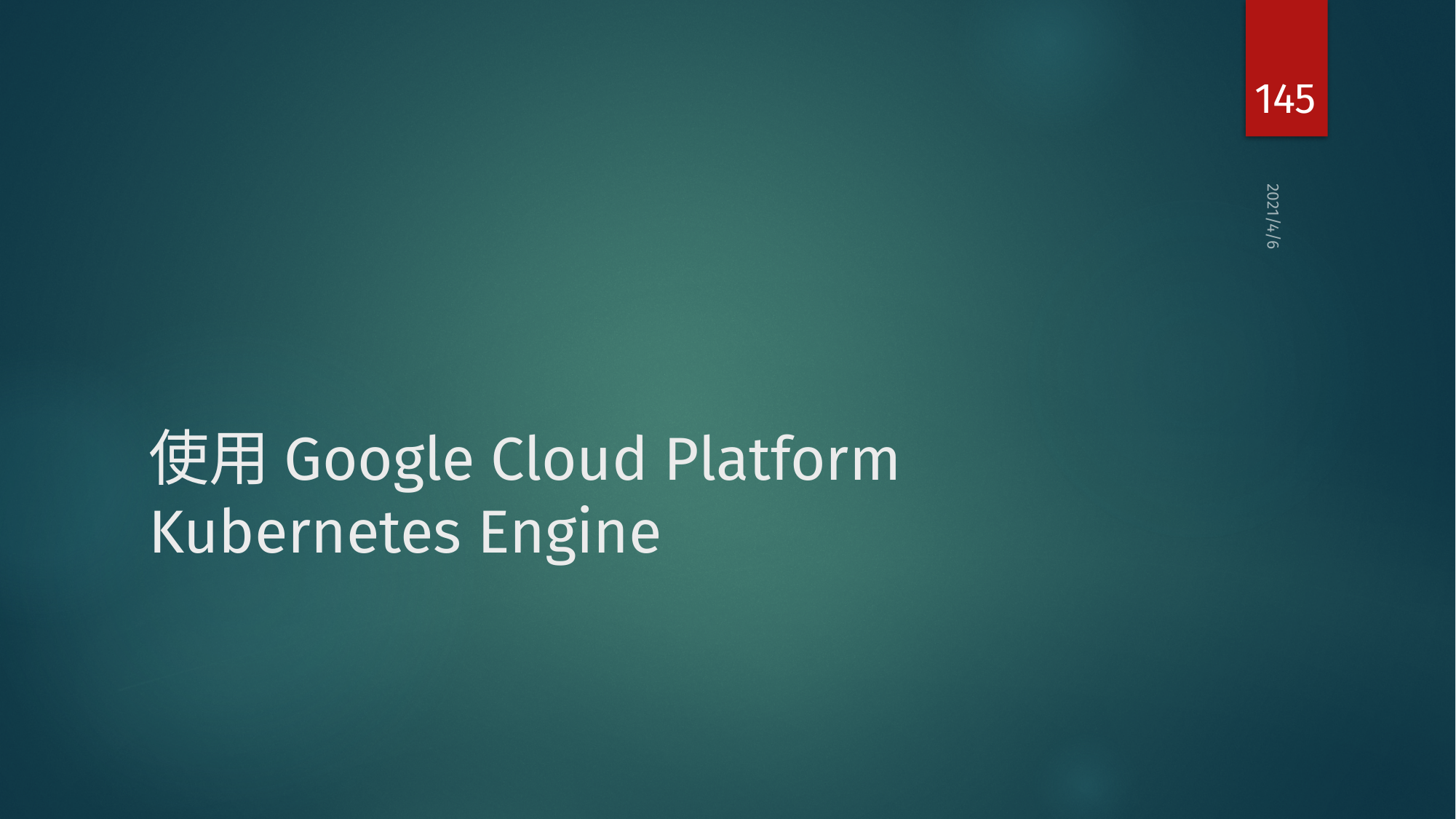

145
2021/4/6
# 使用Google Cloud Platform Kubernetes Engine